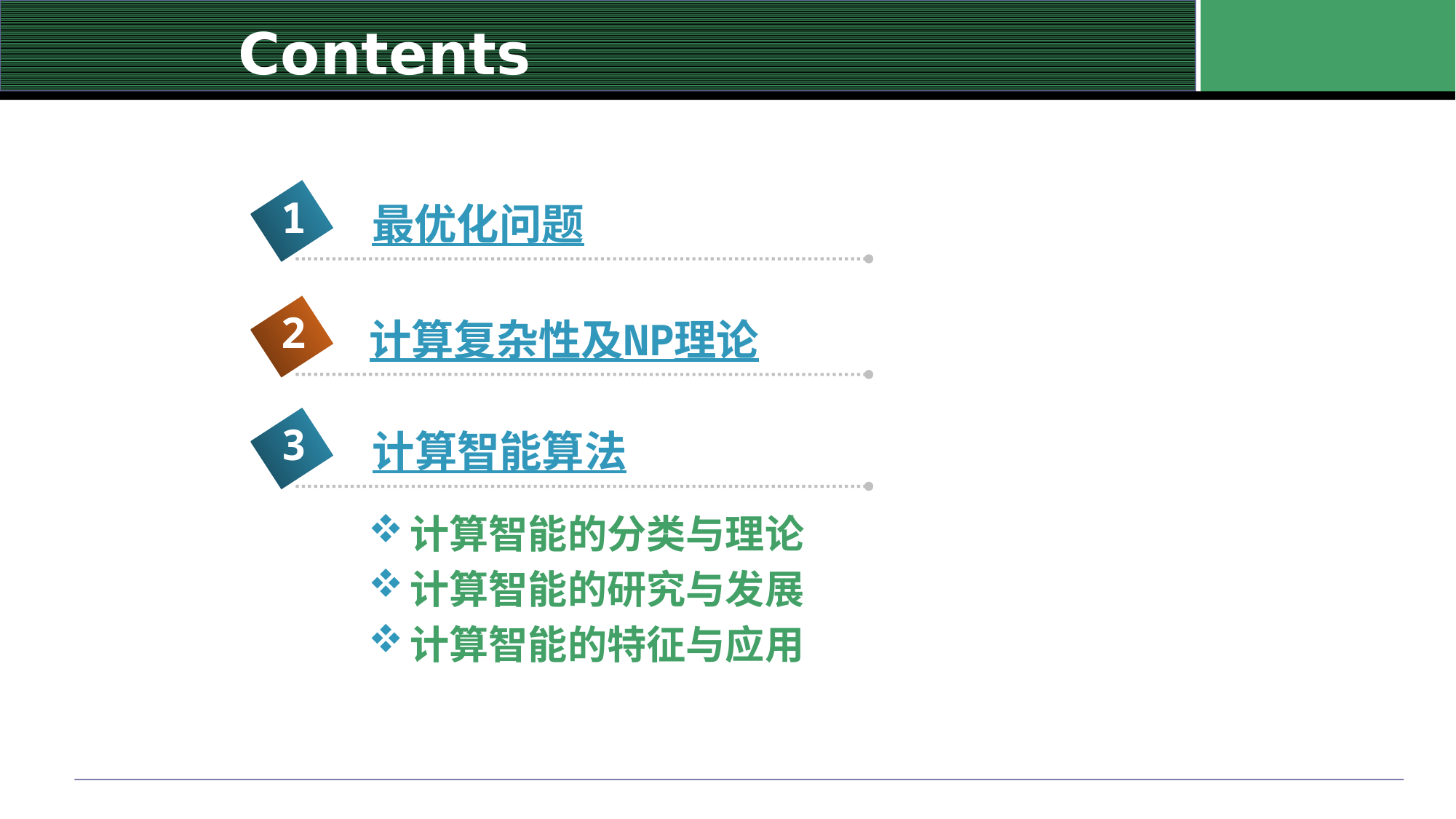

# Contents

1

最优化问题

2

计算复杂性及NP理论

3

计算智能算法

计算智能的分类与理论
计算智能的研究与发展
计算智能的特征与应用